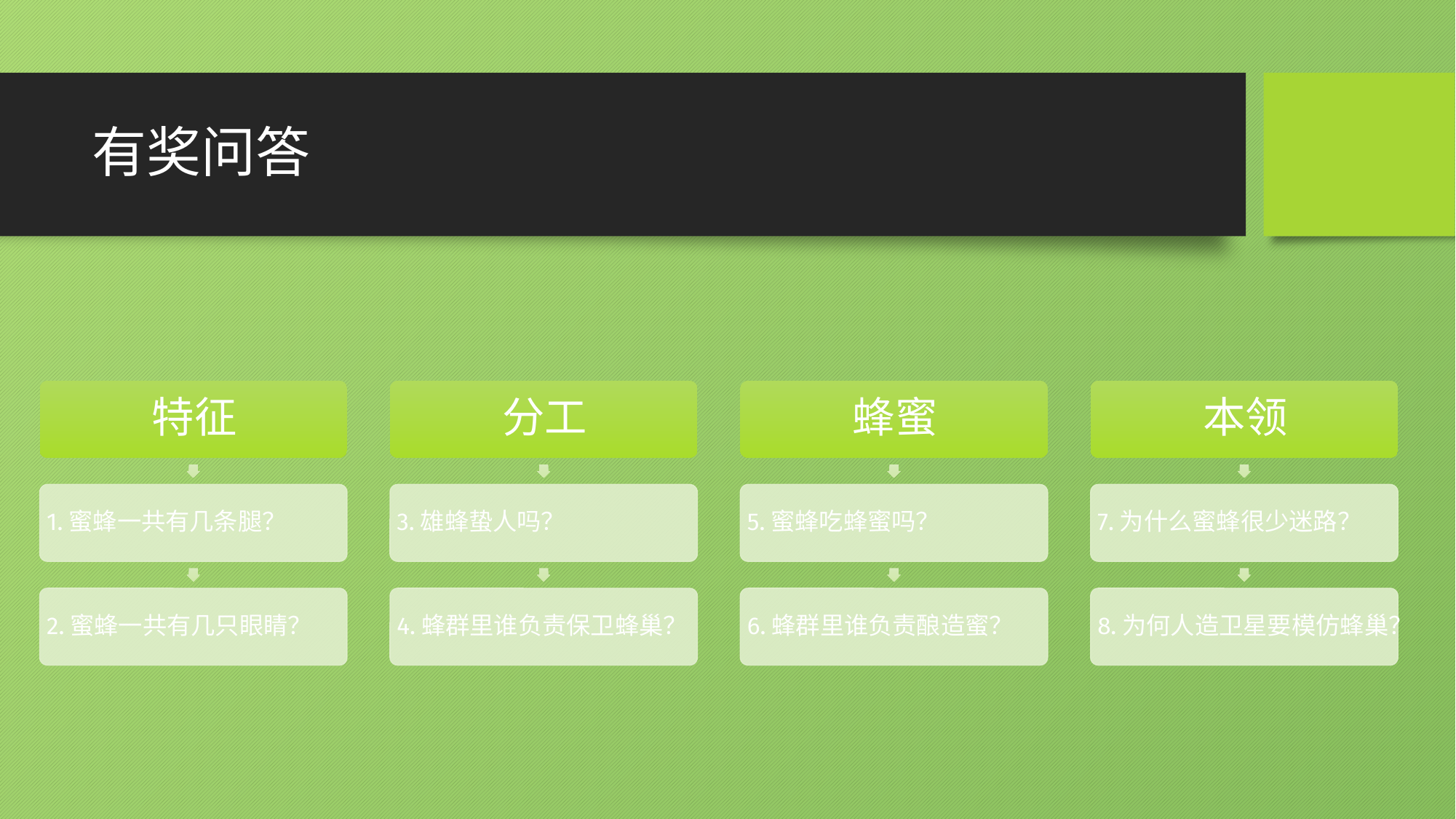

# 有奖问答
特征
1.蜜蜂一共有几条腿？
2.蜜蜂一共有几只眼睛？
分工
3.雄蜂蛰人吗？
4.蜂群里谁负责保卫蜂巢？
蜂蜜
5.蜜蜂吃蜂蜜吗？
6.蜂群里谁负责酿造蜜？
本领
7.为什么蜜蜂很少迷路？
8.为何人造卫星要模仿蜂巢？